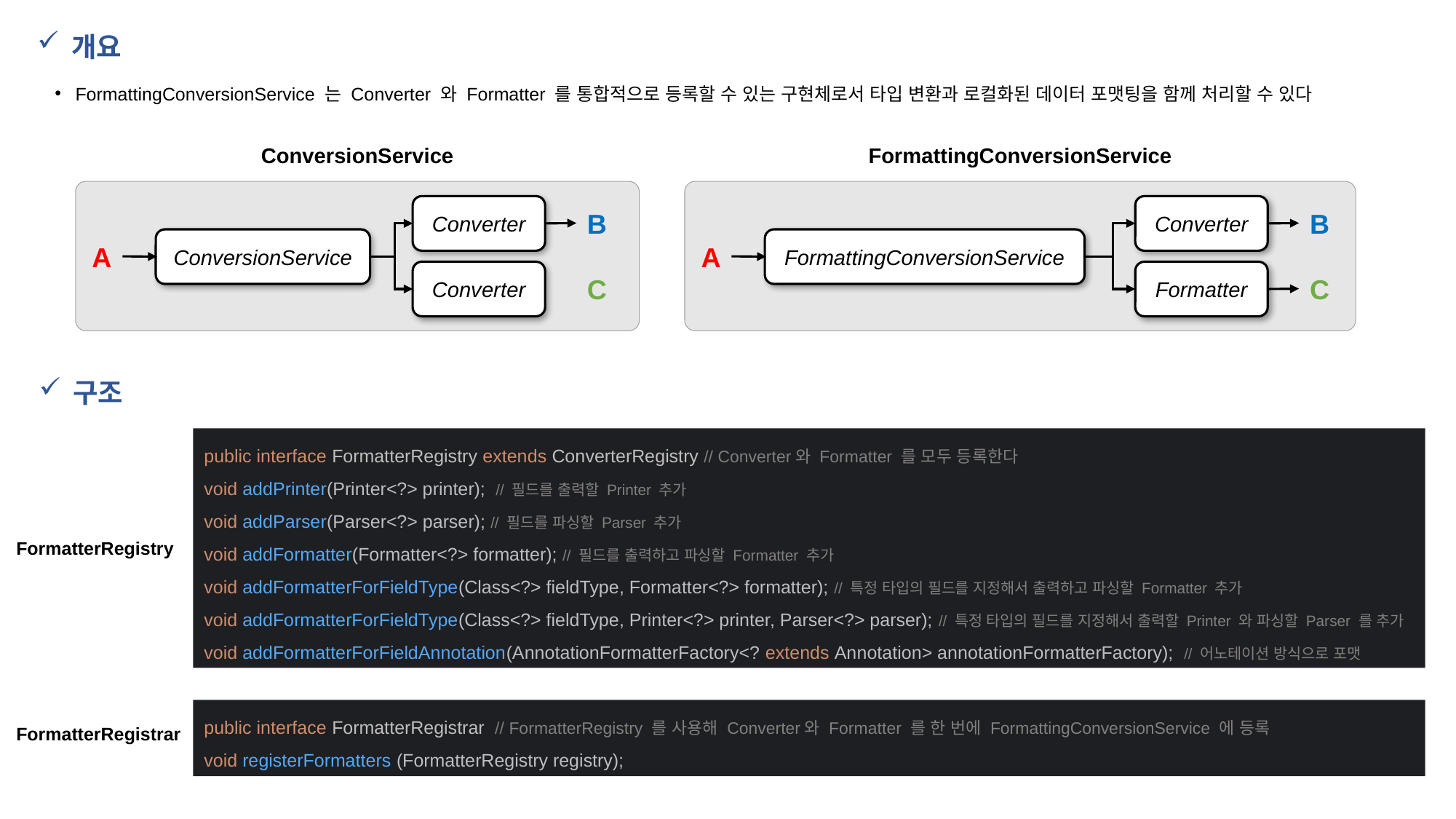

개요
FormattingConversionService 는 Converter 와 Formatter 를 통합적으로 등록할 수 있는 구현체로서 타입 변환과 로컬화된 데이터 포맷팅을 함께 처리할 수 있다
ConversionService
FormattingConversionService

Converter
Converter
B
B
ConversionService
FormattingConversionService
A
A
Converter
Formatter
C
C
구조
public interface FormatterRegistry extends ConverterRegistry // Converter와 Formatter 를 모두 등록한다
void addPrinter(Printer<?> printer);  // 필드를 출력할 Printer 추가
void addParser(Parser<?> parser); // 필드를 파싱할 Parser 추가
void addFormatter(Formatter<?> formatter); // 필드를 출력하고 파싱할 Formatter 추가
void addFormatterForFieldType(Class<?> fieldType, Formatter<?> formatter); // 특정 타입의 필드를 지정해서 출력하고 파싱할 Formatter 추가
void addFormatterForFieldType(Class<?> fieldType, Printer<?> printer, Parser<?> parser); // 특정 타입의 필드를 지정해서 출력할 Printer 와 파싱할 Parser 를 추가
void addFormatterForFieldAnnotation(AnnotationFormatterFactory<? extends Annotation> annotationFormatterFactory);  // 어노테이션 방식으로 포맷
FormatterRegistry
public interface FormatterRegistrar  // FormatterRegistry 를 사용해 Converter와 Formatter 를 한 번에 FormattingConversionService 에 등록
void registerFormatters (FormatterRegistry registry);
FormatterRegistrar